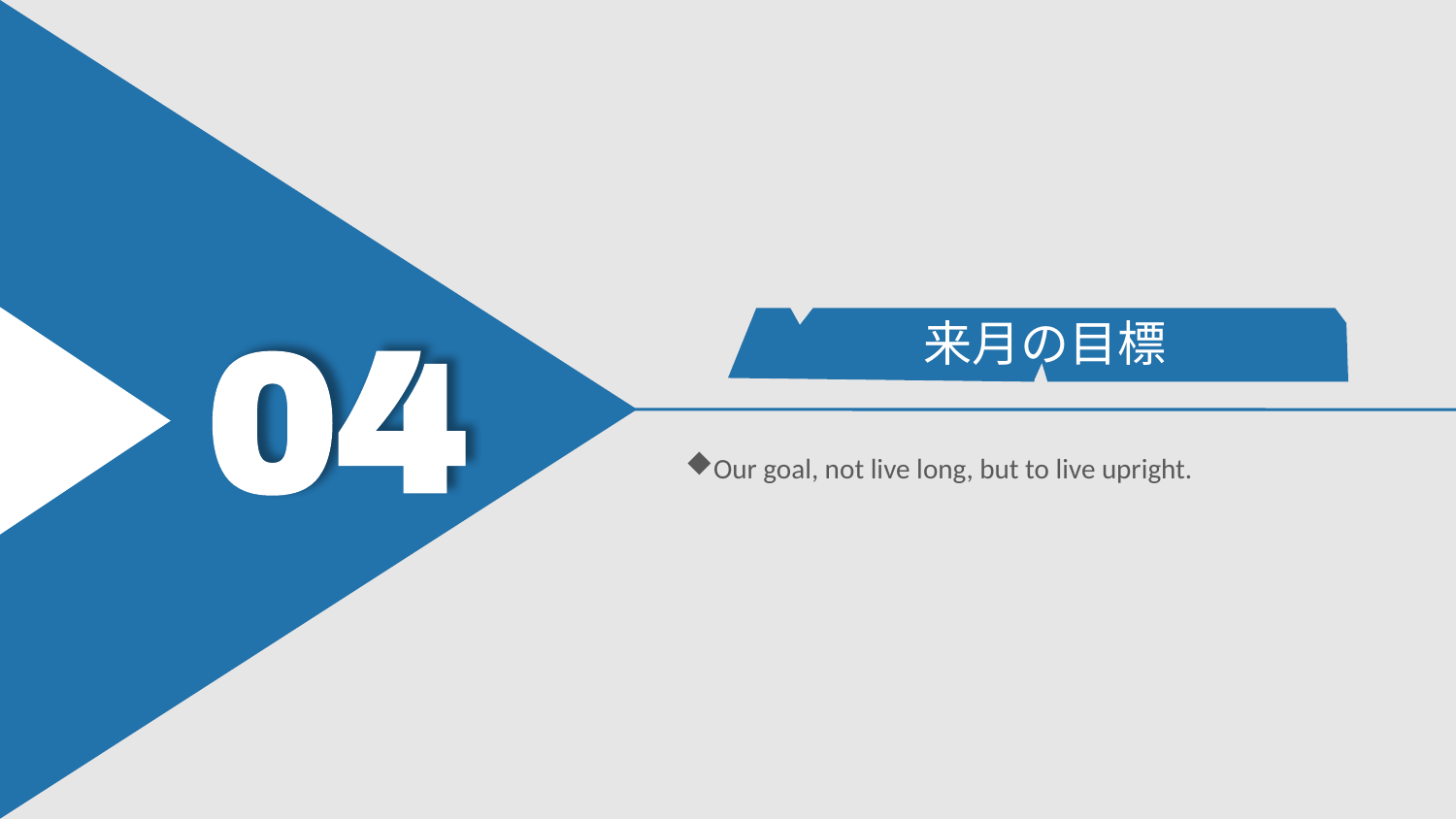

04
来月の目標

Our goal, not live long, but to live upright.